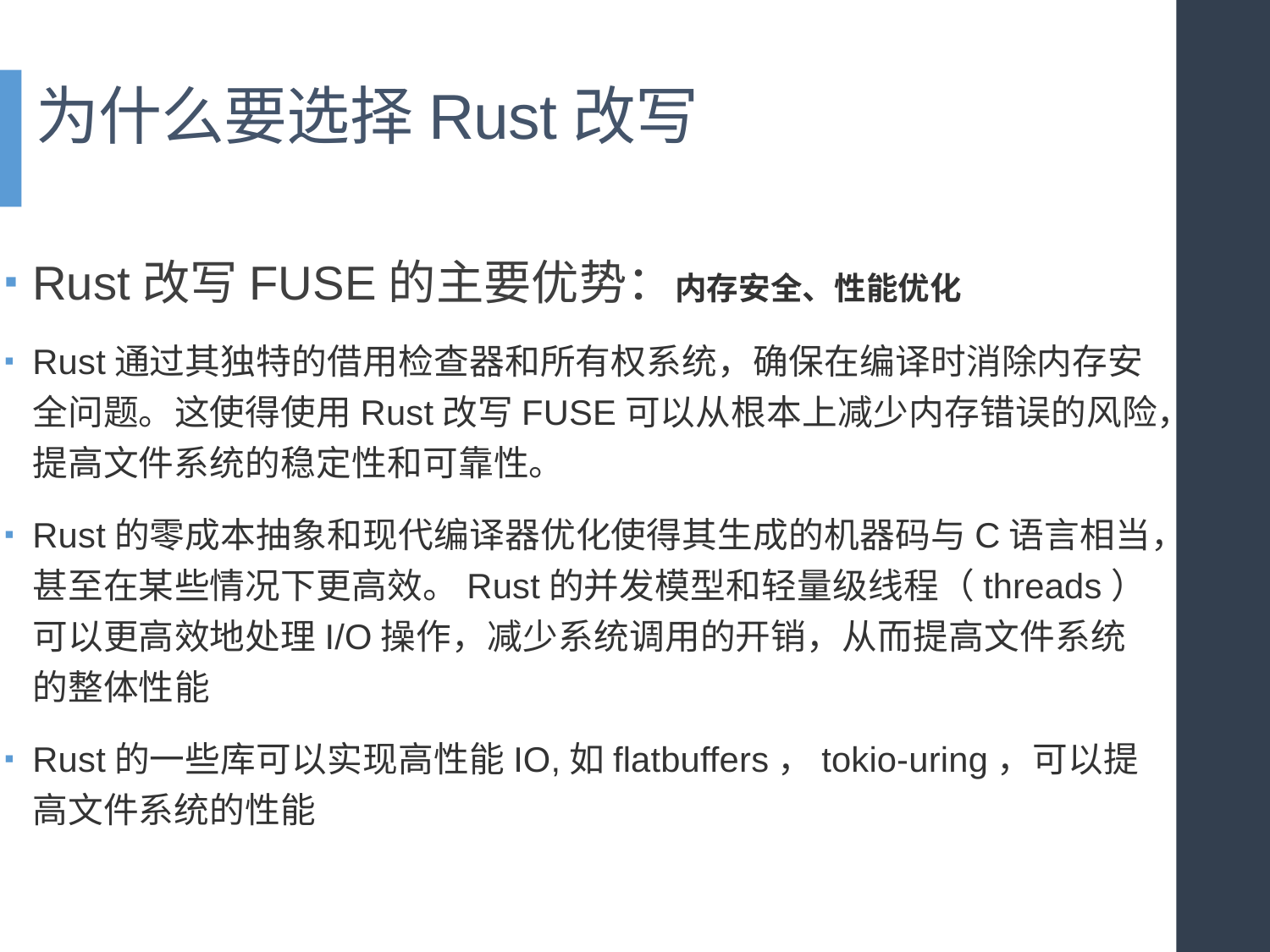

# 为什么要选择Rust改写
Rust改写FUSE的主要优势：内存安全、性能优化
Rust通过其独特的借用检查器和所有权系统，确保在编译时消除内存安全问题。这使得使用Rust改写FUSE可以从根本上减少内存错误的风险，提高文件系统的稳定性和可靠性。
Rust的零成本抽象和现代编译器优化使得其生成的机器码与C语言相当，甚至在某些情况下更高效。Rust的并发模型和轻量级线程（threads）可以更高效地处理I/O操作，减少系统调用的开销，从而提高文件系统的整体性能
Rust的一些库可以实现高性能IO,如flatbuffers，tokio-uring，可以提高文件系统的性能